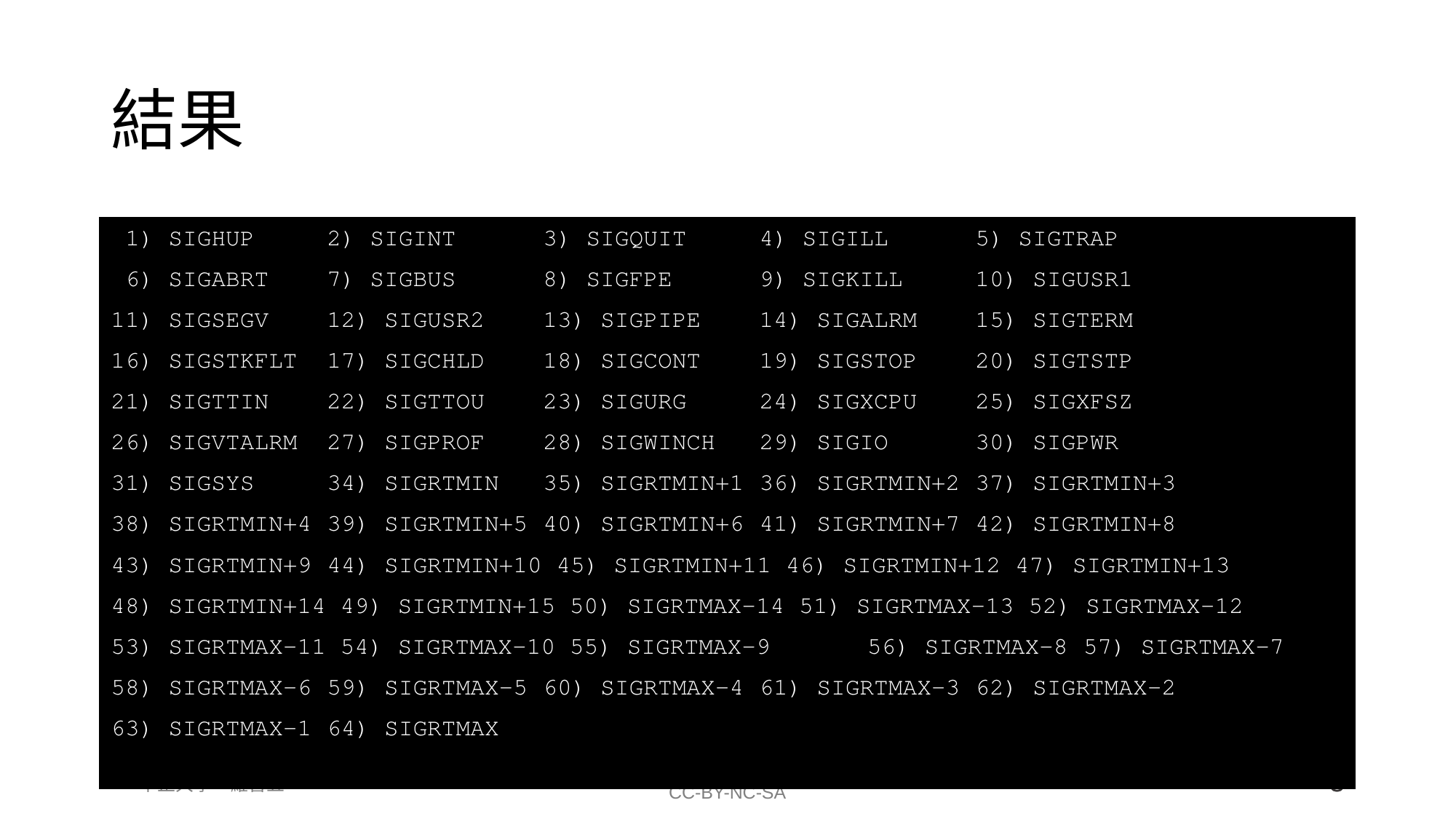

# 結果
 1) SIGHUP 	2) SIGINT 	3) SIGQUIT 	4) SIGILL 	5) SIGTRAP
 6) SIGABRT 	7) SIGBUS 	8) SIGFPE 	9) SIGKILL 	10) SIGUSR1
11) SIGSEGV 	12) SIGUSR2 	13) SIGPIPE 	14) SIGALRM 	15) SIGTERM
16) SIGSTKFLT 	17) SIGCHLD 	18) SIGCONT 	19) SIGSTOP 	20) SIGTSTP
21) SIGTTIN 	22) SIGTTOU 	23) SIGURG 	24) SIGXCPU 	25) SIGXFSZ
26) SIGVTALRM 	27) SIGPROF 	28) SIGWINCH 	29) SIGIO 	30) SIGPWR
31) SIGSYS 	34) SIGRTMIN 	35) SIGRTMIN+1 	36) SIGRTMIN+2 	37) SIGRTMIN+3
38) SIGRTMIN+4 	39) SIGRTMIN+5 	40) SIGRTMIN+6 	41) SIGRTMIN+7 	42) SIGRTMIN+8
43) SIGRTMIN+9 	44) SIGRTMIN+10 45) SIGRTMIN+11 46) SIGRTMIN+12 47) SIGRTMIN+13
48) SIGRTMIN+14 49) SIGRTMIN+15 50) SIGRTMAX-14 51) SIGRTMAX-13 52) SIGRTMAX-12
53) SIGRTMAX-11 54) SIGRTMAX-10 55) SIGRTMAX-9 	56) SIGRTMAX-8 	57) SIGRTMAX-7
58) SIGRTMAX-6 	59) SIGRTMAX-5 	60) SIGRTMAX-4 	61) SIGRTMAX-3 	62) SIGRTMAX-2
63) SIGRTMAX-1 	64) SIGRTMAX